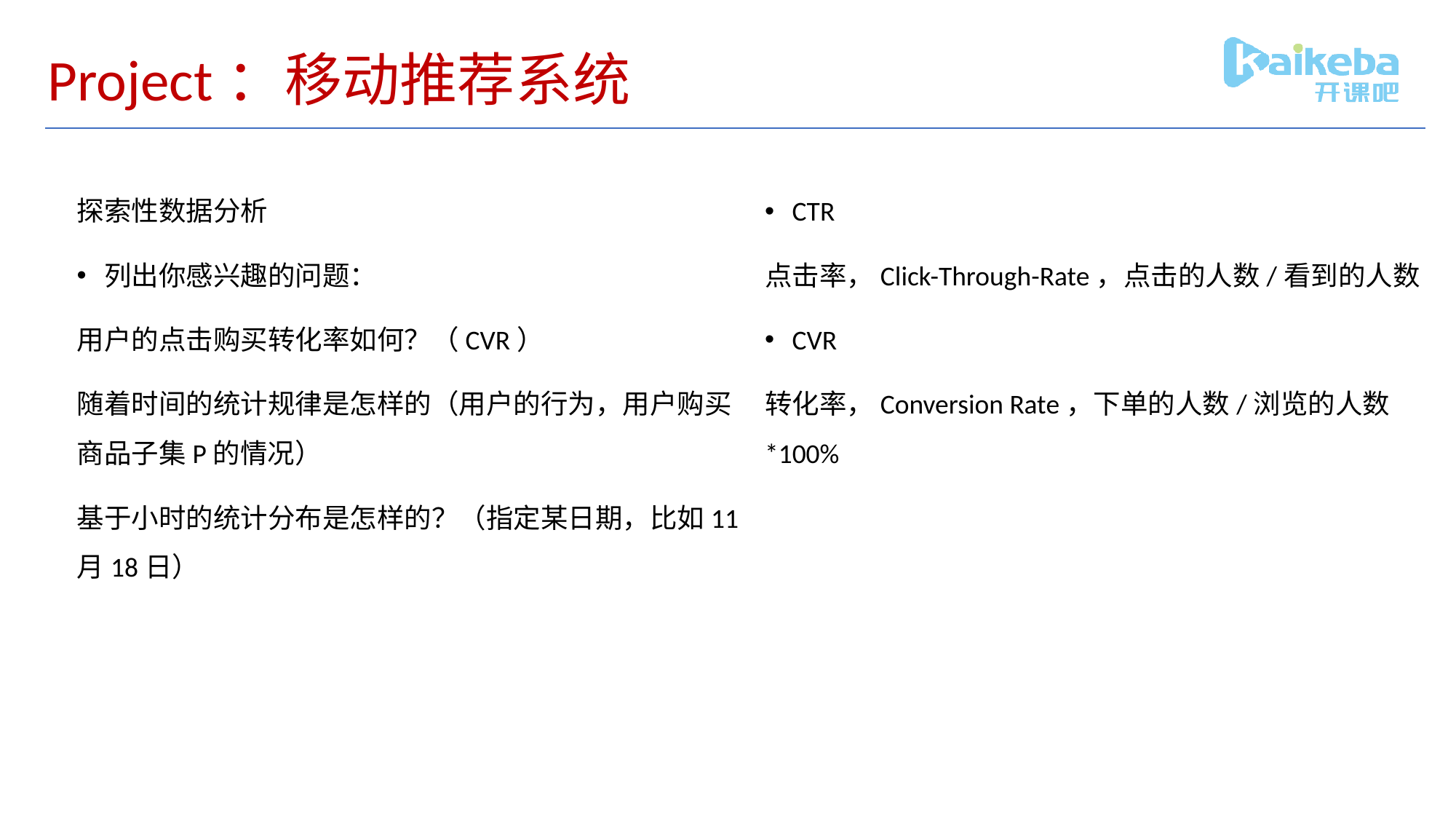

# Project：移动推荐系统
探索性数据分析
列出你感兴趣的问题：
用户的点击购买转化率如何？（CVR）
随着时间的统计规律是怎样的（用户的行为，用户购买商品子集P的情况）
基于小时的统计分布是怎样的？（指定某日期，比如11月18日）

CTR
点击率，Click-Through-Rate，点击的人数/看到的人数
CVR
转化率，Conversion Rate，下单的人数/浏览的人数*100%